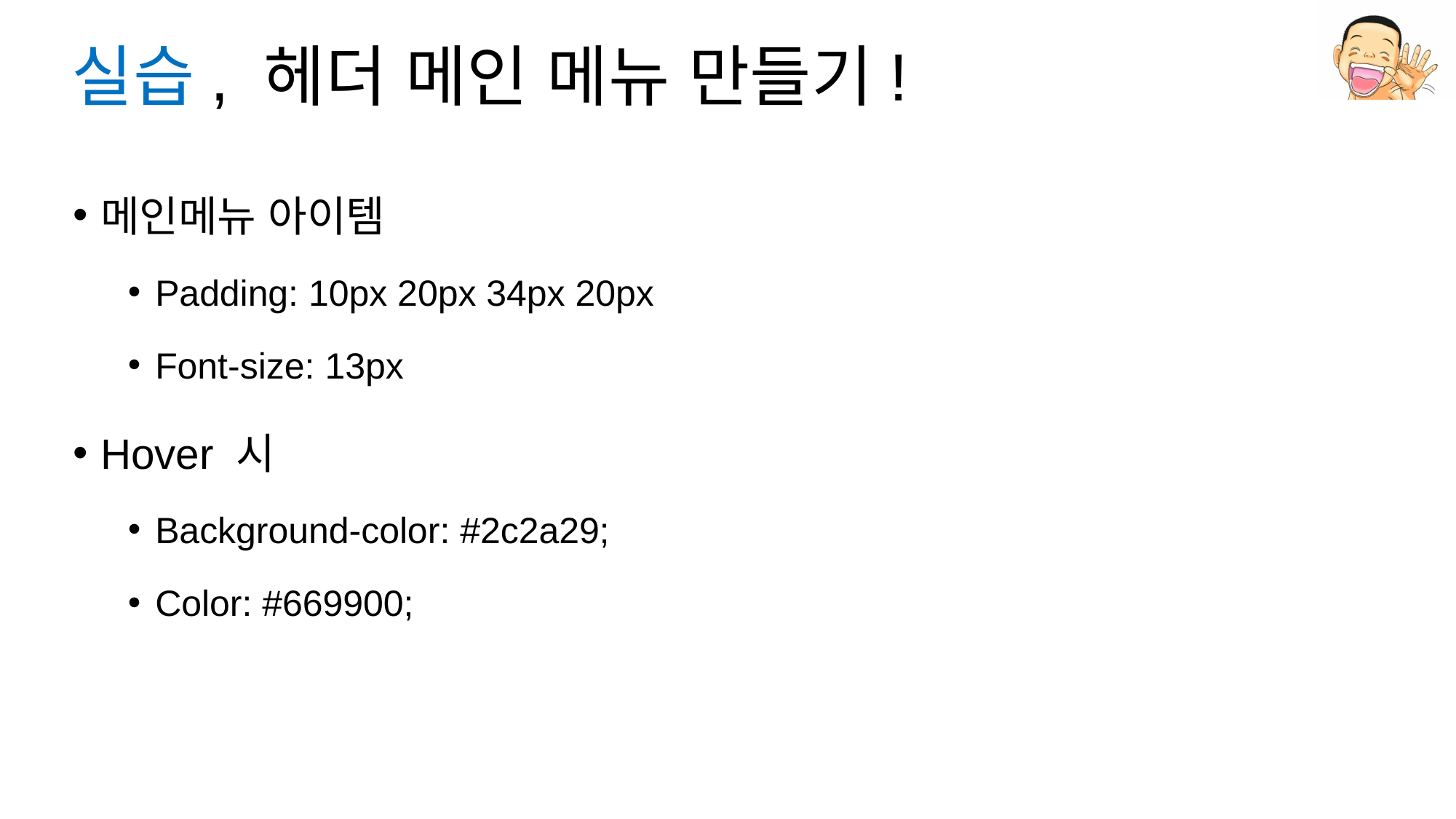

# 실습, 헤더 메인 메뉴 만들기!
메인메뉴 아이템
Padding: 10px 20px 34px 20px
Font-size: 13px
Hover 시
Background-color: #2c2a29;
Color: #669900;